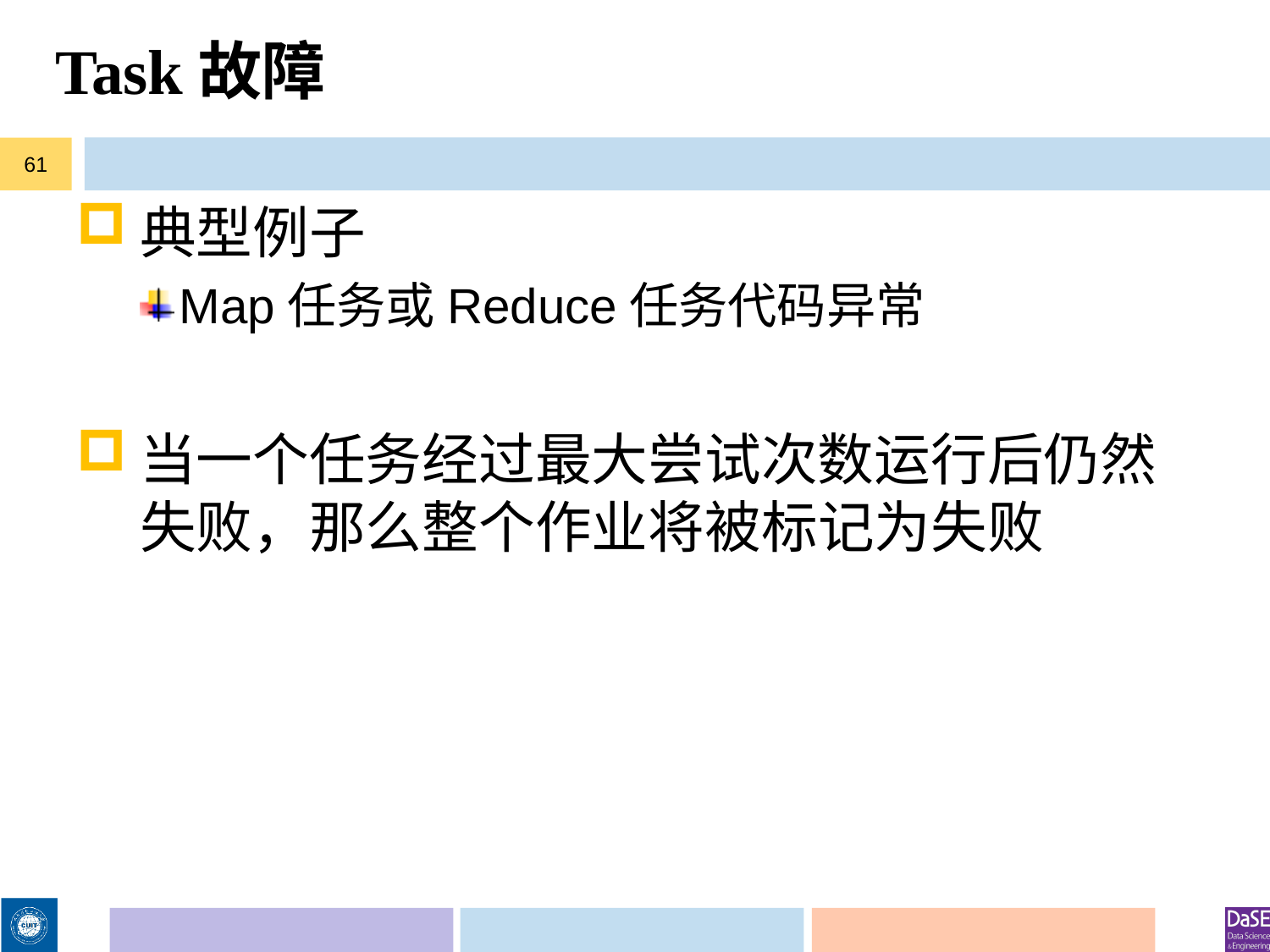

# Task故障
61
典型例子
Map任务或Reduce任务代码异常

当一个任务经过最大尝试次数运行后仍然失败，那么整个作业将被标记为失败